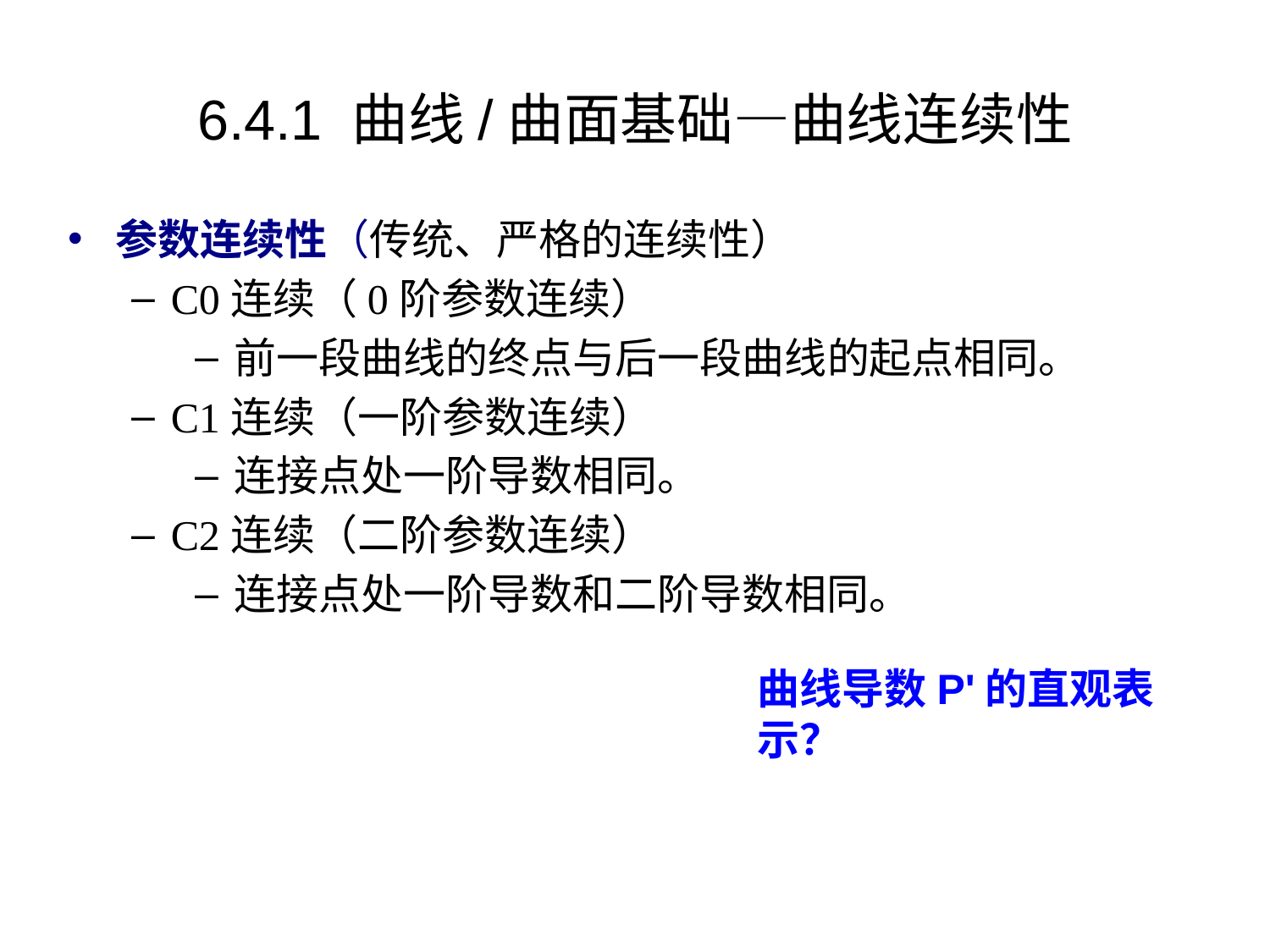

# 6.4.1 曲线/曲面基础—曲线连续性
参数连续性（传统、严格的连续性）
C0连续（0阶参数连续）
前一段曲线的终点与后一段曲线的起点相同。
C1连续（一阶参数连续）
连接点处一阶导数相同。
C2连续（二阶参数连续）
连接点处一阶导数和二阶导数相同。
曲线导数P'的直观表示？